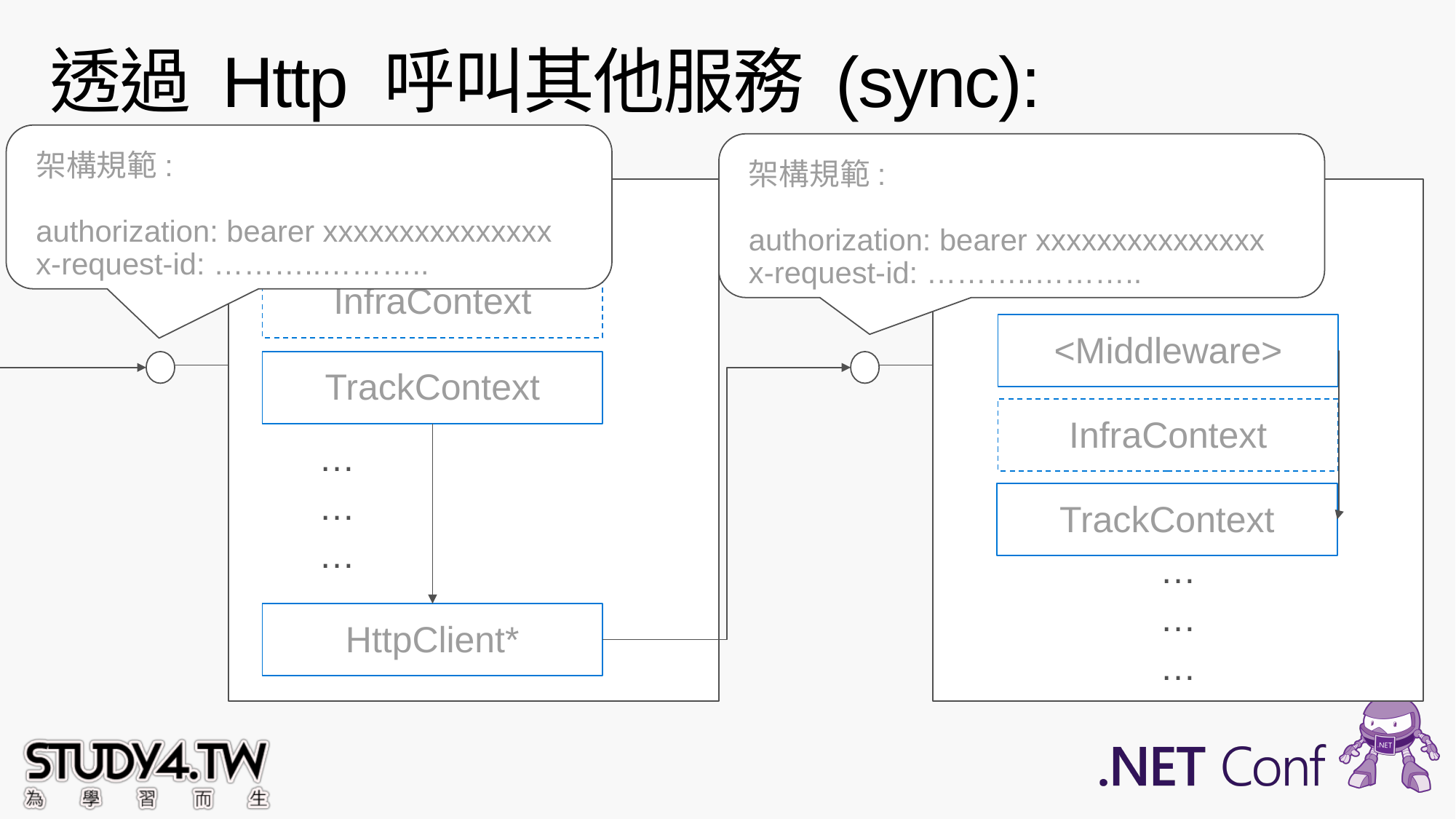

# 透過 Http 呼叫其他服務 (sync):
架構規範:

authorization: bearer xxxxxxxxxxxxxxx
x-request-id: ………..………..
架構規範:

authorization: bearer xxxxxxxxxxxxxxx
x-request-id: ………..………..
Service A
Service B
InfraContext
<Middleware>

TrackContext

InfraContext
…
…
…
TrackContext
…
…
…
HttpClient*